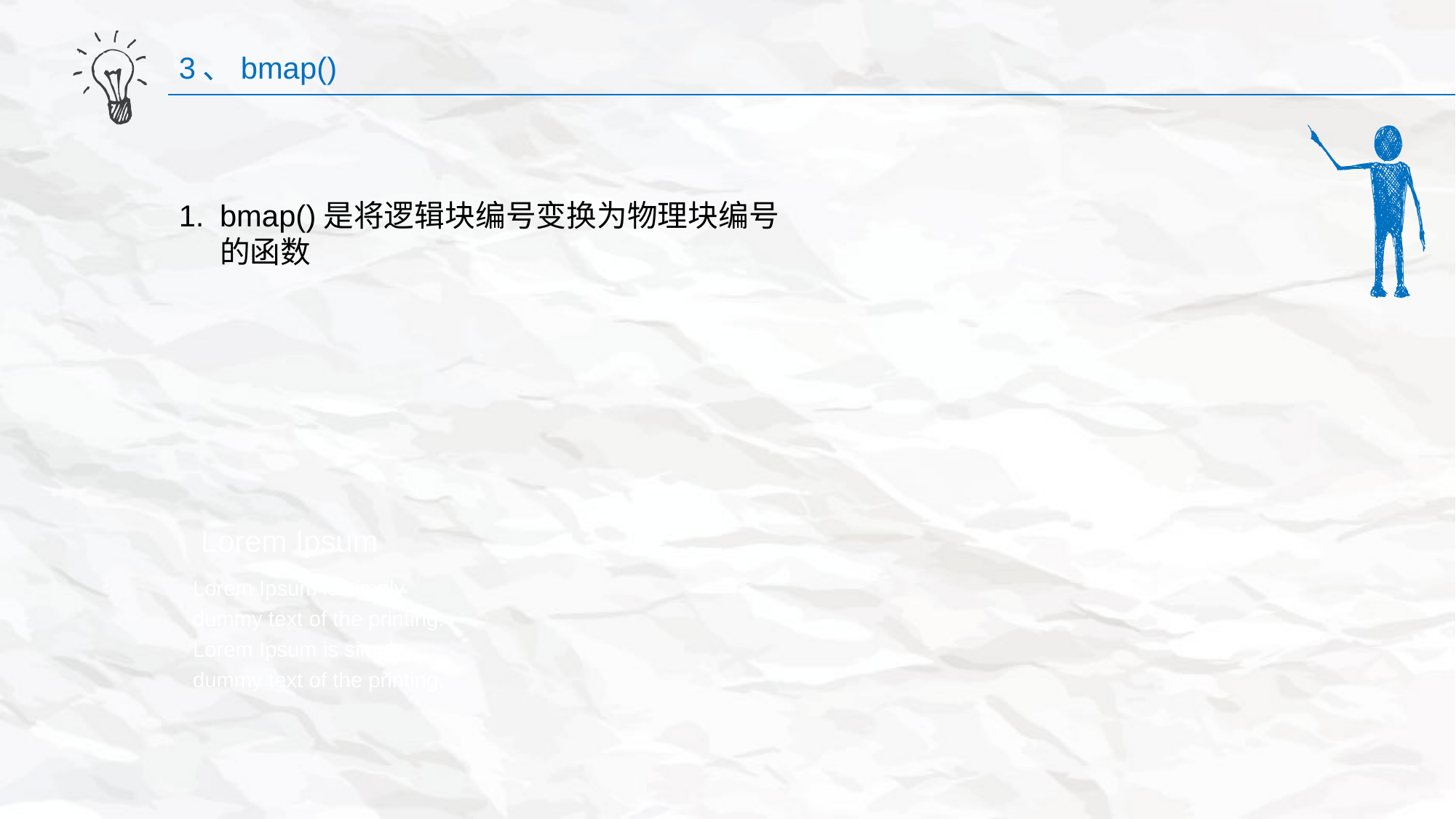

3、bmap()

bmap()是将逻辑块编号变换为物理块编号的函数
Lorem Ipsum
Lorem Ipsum is simply dummy text of the printing. Lorem Ipsum is simply dummy text of the printing.